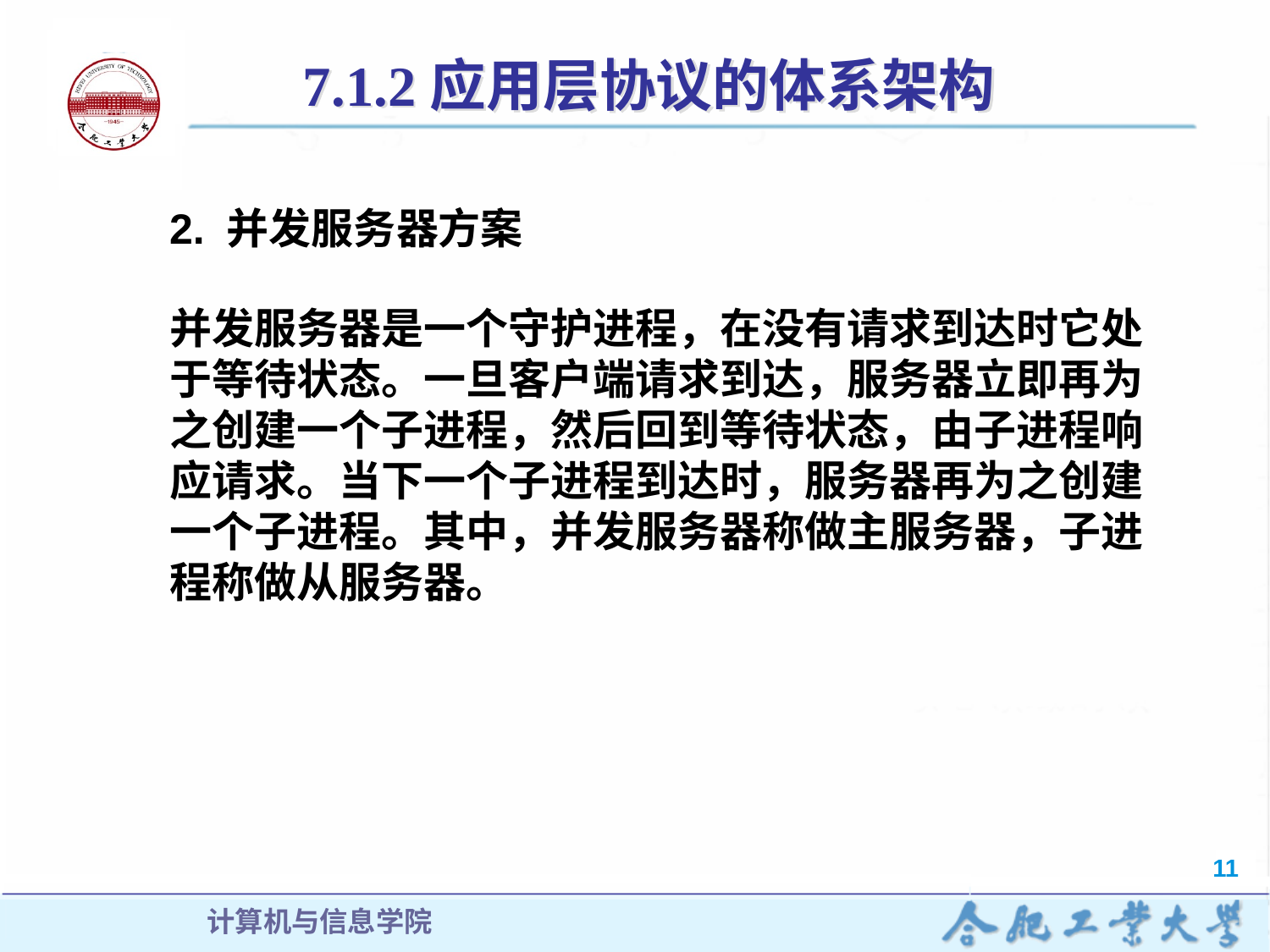

7.1.2应用层协议的体系架构
2. 并发服务器方案
并发服务器是一个守护进程，在没有请求到达时它处于等待状态。一旦客户端请求到达，服务器立即再为之创建一个子进程，然后回到等待状态，由子进程响应请求。当下一个子进程到达时，服务器再为之创建一个子进程。其中，并发服务器称做主服务器，子进程称做从服务器。